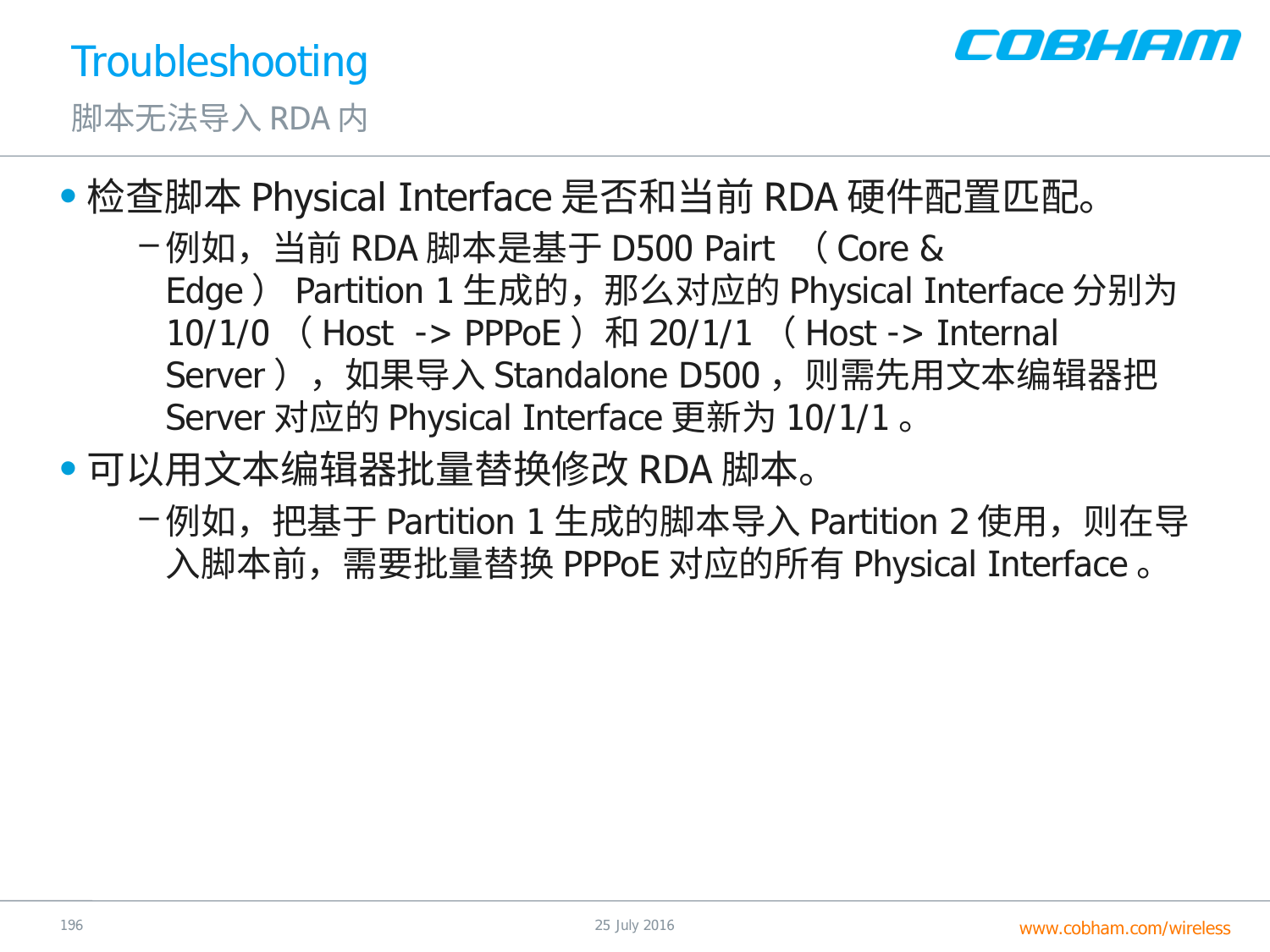

# Troubleshooting
脚本无法导入RDA内
检查脚本Physical Interface是否和当前RDA硬件配置匹配。
例如，当前RDA脚本是基于D500 Pairt （Core & Edge）Partition 1生成的，那么对应的Physical Interface分别为10/1/0（Host  -> PPPoE）和20/1/1（Host -> Internal Server），如果导入Standalone D500，则需先用文本编辑器把Server对应的Physical Interface更新为10/1/1。
可以用文本编辑器批量替换修改RDA脚本。
例如，把基于Partition 1生成的脚本导入Partition 2使用，则在导入脚本前，需要批量替换PPPoE对应的所有Physical Interface。
196
25 July 2016